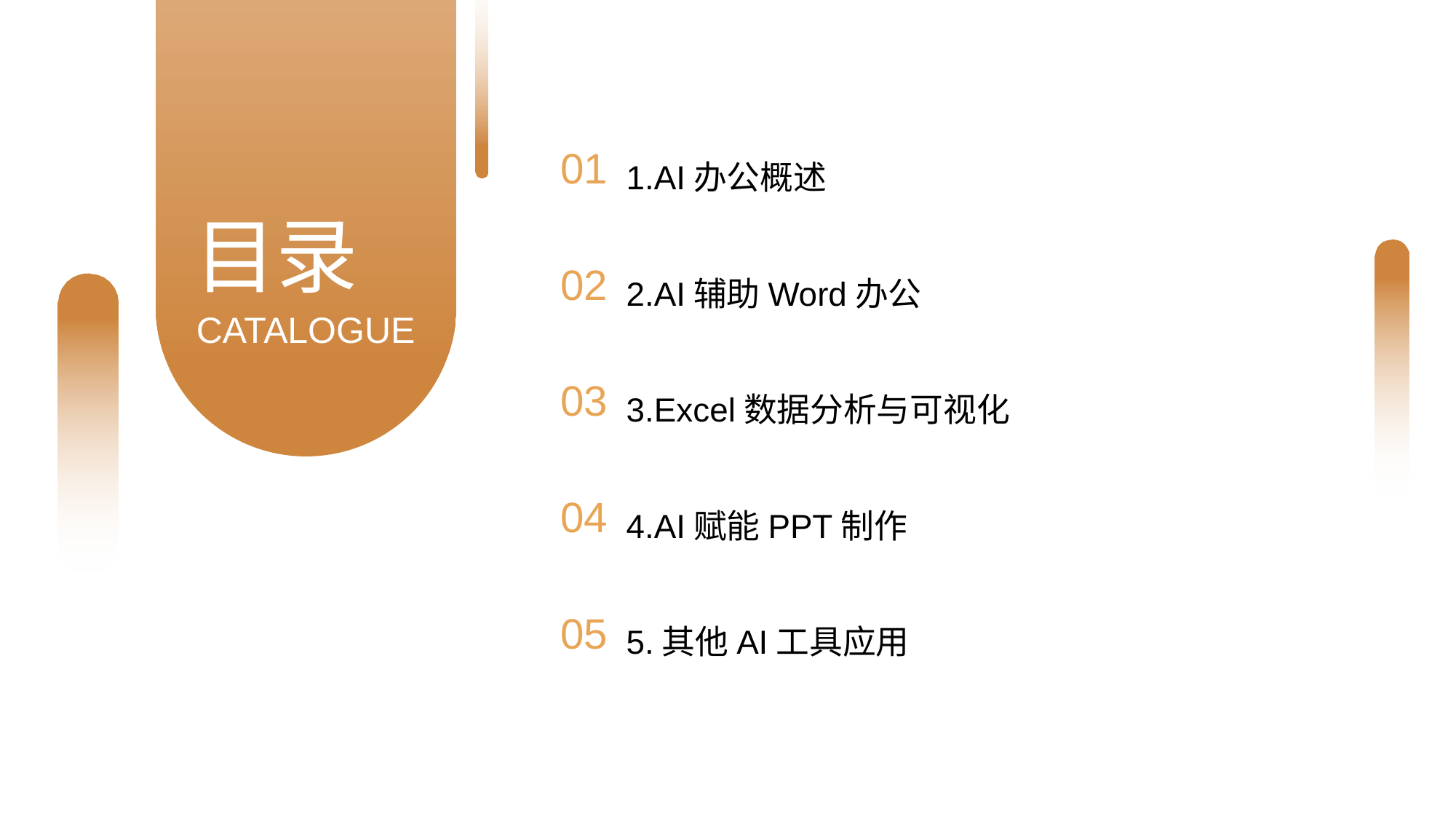

01
1.AI办公概述
目录

02
2.AI辅助Word办公

CATALOGUE
03
3.Excel数据分析与可视化
04
4.AI赋能PPT制作
05
5.其他AI工具应用